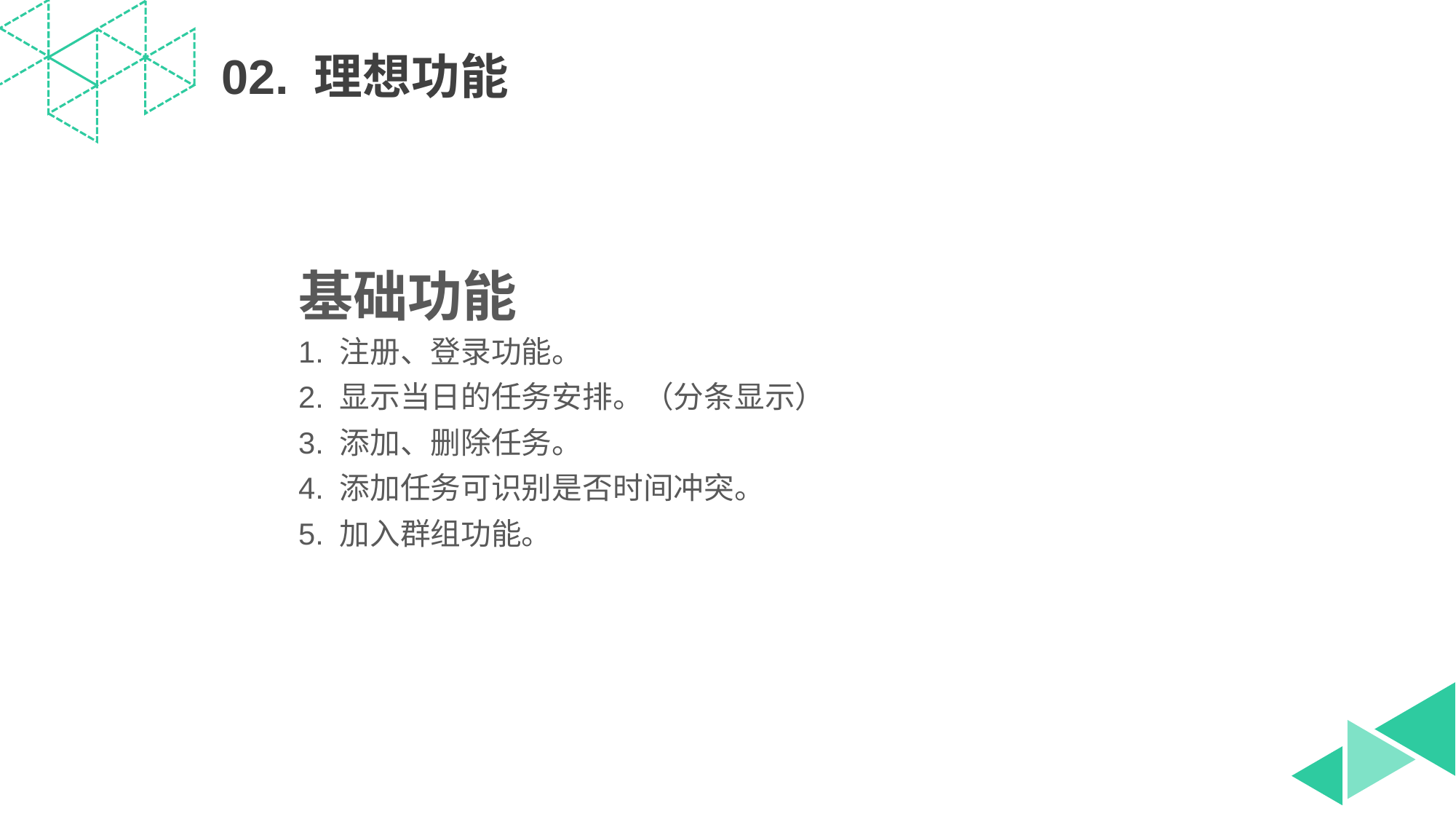

02. 理想功能

基础功能
注册、登录功能。
显示当日的任务安排。（分条显示）
添加、删除任务。
添加任务可识别是否时间冲突。
加入群组功能。